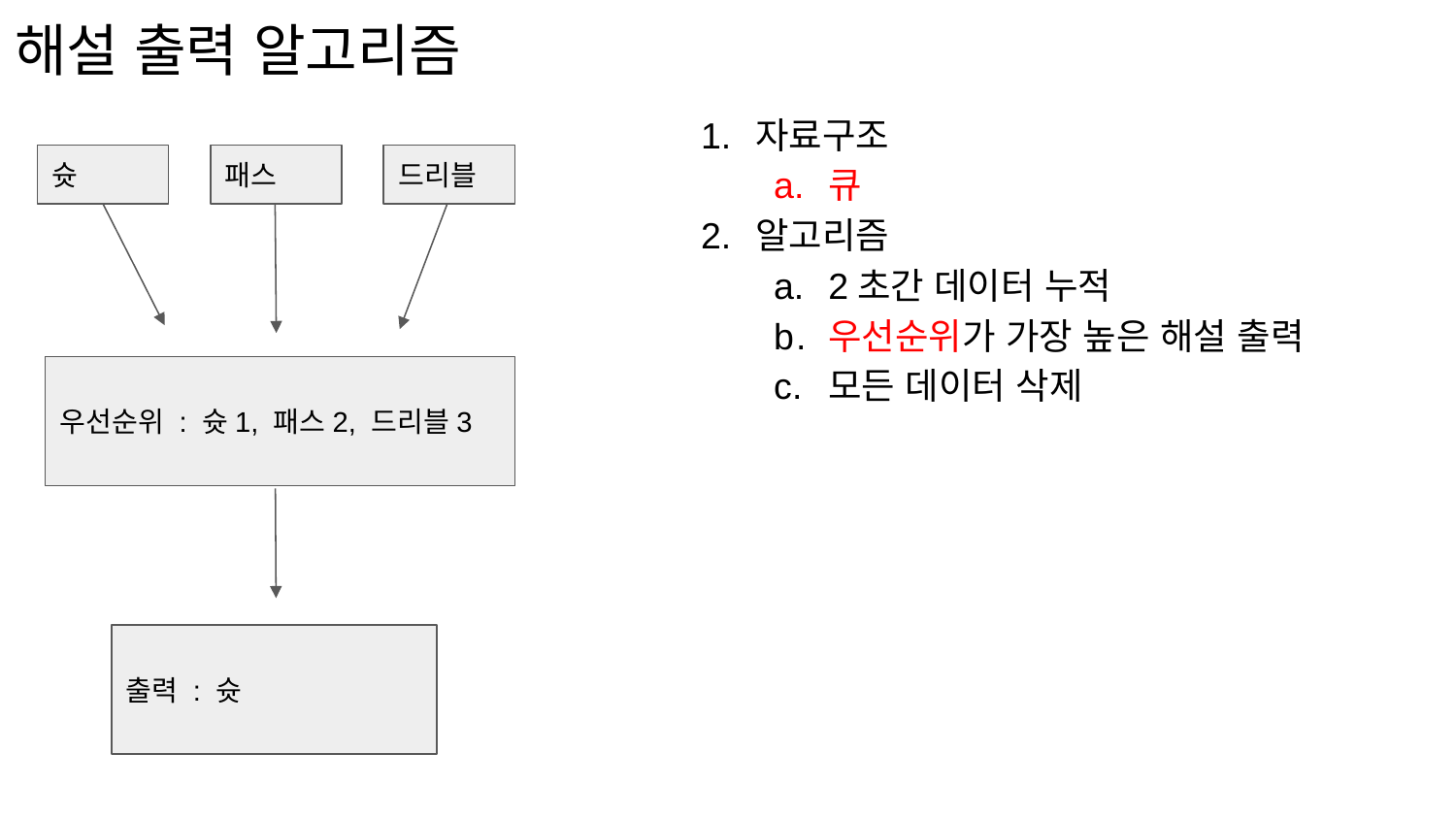

# 해설 출력 알고리즘
자료구조
큐
알고리즘
2초간 데이터 누적
우선순위가 가장 높은 해설 출력
모든 데이터 삭제
슛
패스
드리블
우선순위 : 슛1, 패스2, 드리블3
출력 : 슛